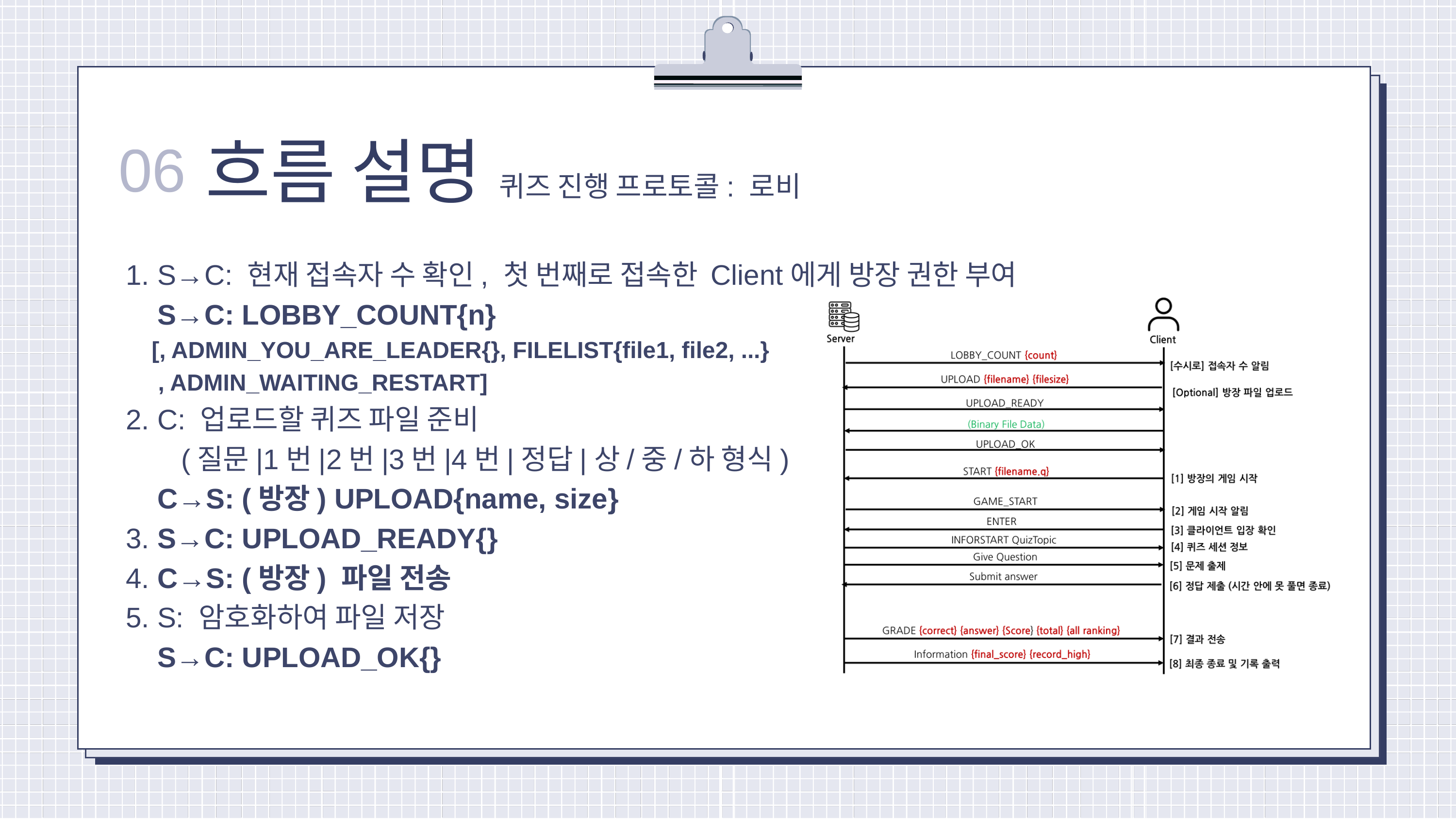

흐름 설명
06
퀴즈 진행 프로토콜: 로비
1. S→C: 현재 접속자 수 확인, 첫 번째로 접속한 Client에게 방장 권한 부여
    S→C: LOBBY_COUNT{n}
    [, ADMIN_YOU_ARE_LEADER{}, FILELIST{file1, file2, ...}
     , ADMIN_WAITING_RESTART]
2. C: 업로드할 퀴즈 파일 준비
       (질문|1번|2번|3번|4번|정답|상/중/하 형식)
    C→S: (방장) UPLOAD{name, size}
3. S→C: UPLOAD_READY{}
4. C→S: (방장) 파일 전송
5. S: 암호화하여 파일 저장
    S→C: UPLOAD_OK{}